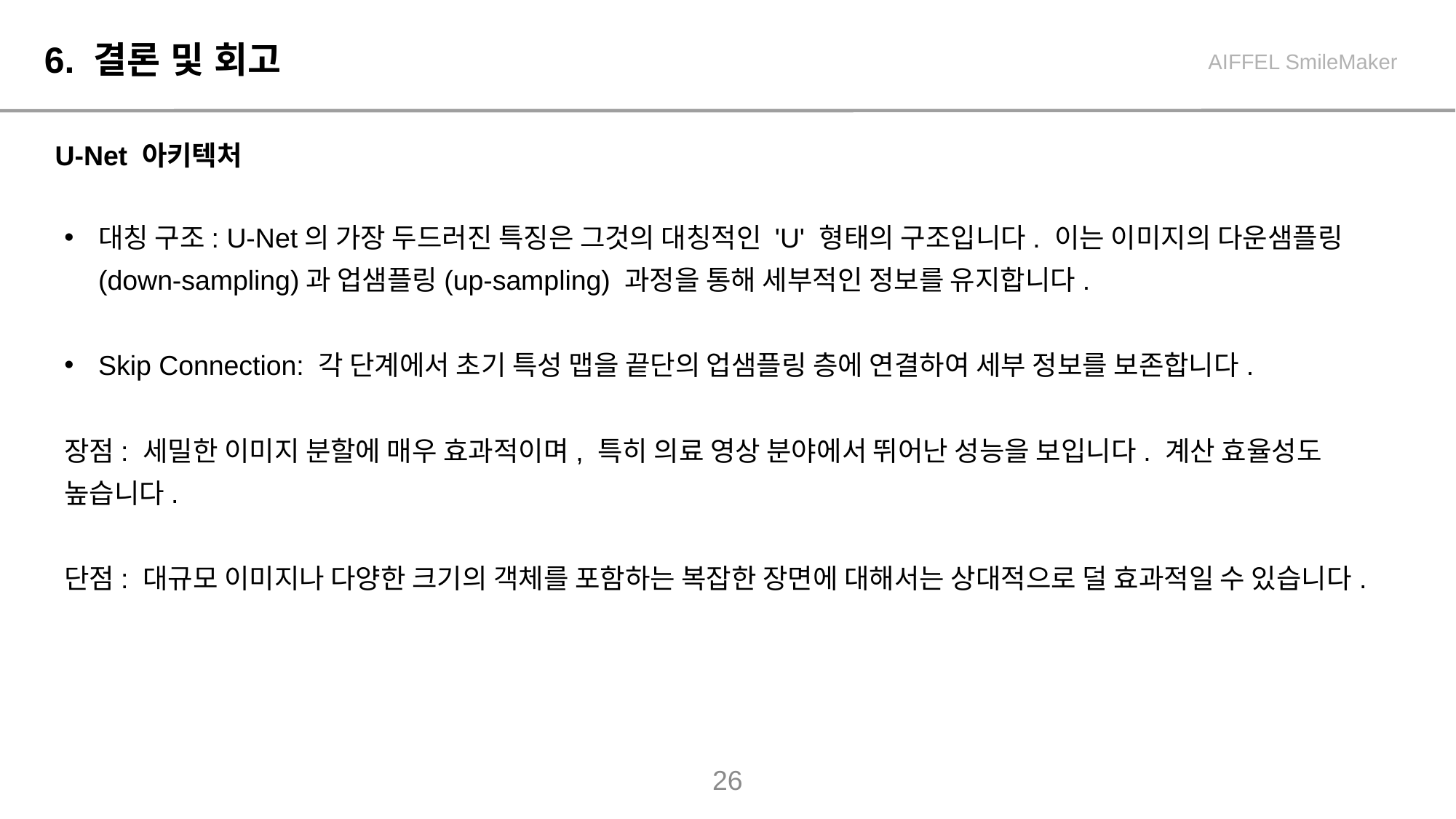

# 6. 결론 및 회고
AIFFEL SmileMaker
U-Net 아키텍처
대칭 구조: U-Net의 가장 두드러진 특징은 그것의 대칭적인 'U' 형태의 구조입니다. 이는 이미지의 다운샘플링(down-sampling)과 업샘플링(up-sampling) 과정을 통해 세부적인 정보를 유지합니다.

Skip Connection: 각 단계에서 초기 특성 맵을 끝단의 업샘플링 층에 연결하여 세부 정보를 보존합니다.
장점: 세밀한 이미지 분할에 매우 효과적이며, 특히 의료 영상 분야에서 뛰어난 성능을 보입니다. 계산 효율성도 높습니다.

단점: 대규모 이미지나 다양한 크기의 객체를 포함하는 복잡한 장면에 대해서는 상대적으로 덜 효과적일 수 있습니다.
26